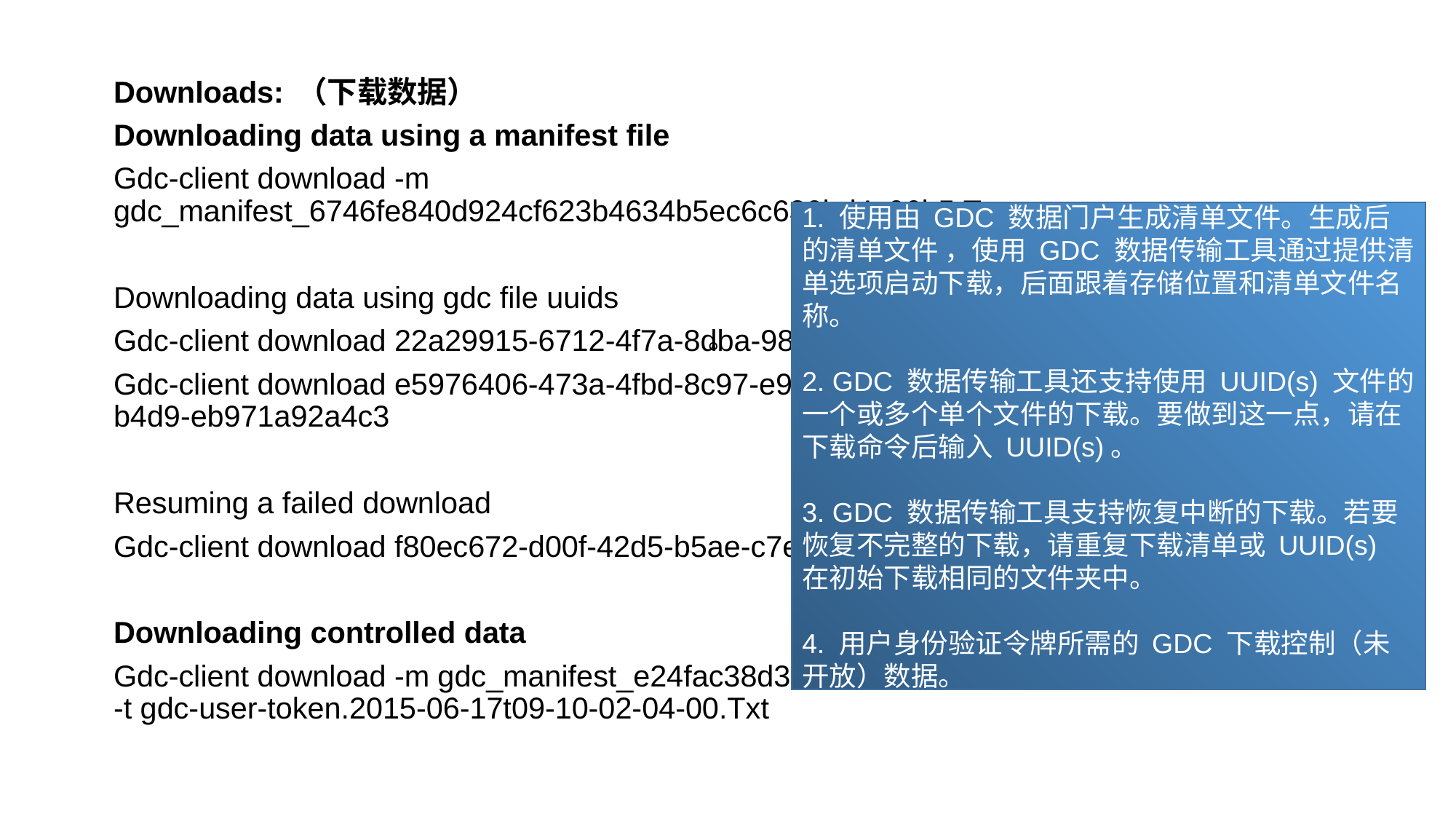

Downloads: （下载数据）
Downloading data using a manifest file
Gdc-client download -m gdc_manifest_6746fe840d924cf623b4634b5ec6c630bd4c06b5.Txt

Downloading data using gdc file uuids
Gdc-client download 22a29915-6712-4f7a-8dba-985ae9a1f005
Gdc-client download e5976406-473a-4fbd-8c97-e95187cdc1bd fb3e261b-92ac-4027-b4d9-eb971a92a4c3

Resuming a failed download
Gdc-client download f80ec672-d00f-42d5-b5ae-c7e06bc39da1

Downloading controlled data
Gdc-client download -m gdc_manifest_e24fac38d3b19f67facb74d3efa746e08b0c82c2.Txt -t gdc-user-token.2015-06-17t09-10-02-04-00.Txt

1. 使用由 GDC 数据门户生成清单文件。生成后的清单文件 ，使用 GDC 数据传输工具通过提供清单选项启动下载，后面跟着存储位置和清单文件名称。

2. GDC 数据传输工具还支持使用 UUID(s) 文件的一个或多个单个文件的下载。要做到这一点，请在下载命令后输入 UUID(s)。

3. GDC 数据传输工具支持恢复中断的下载。若要恢复不完整的下载，请重复下载清单或 UUID(s) 在初始下载相同的文件夹中。

4. 用户身份验证令牌所需的 GDC 下载控制（未开放）数据。
。